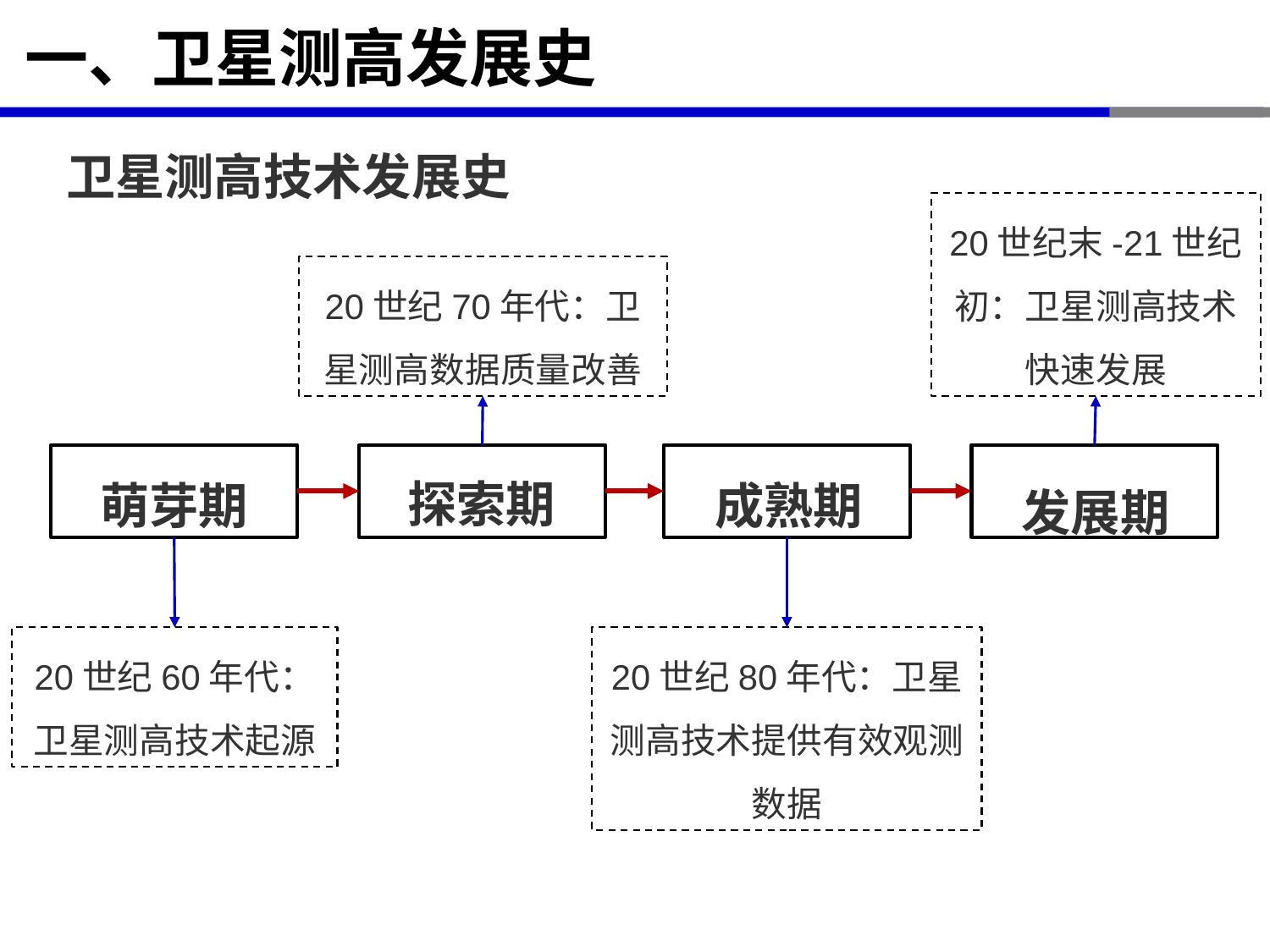

# 一、卫星测高发展史
卫星测高技术发展史
20世纪末-21世纪初：卫星测高技术快速发展
20世纪70年代：卫星测高数据质量改善
探索期
萌芽期
成熟期

发展期
20世纪80年代：卫星测高技术提供有效观测数据
20世纪60年代：卫星测高技术起源